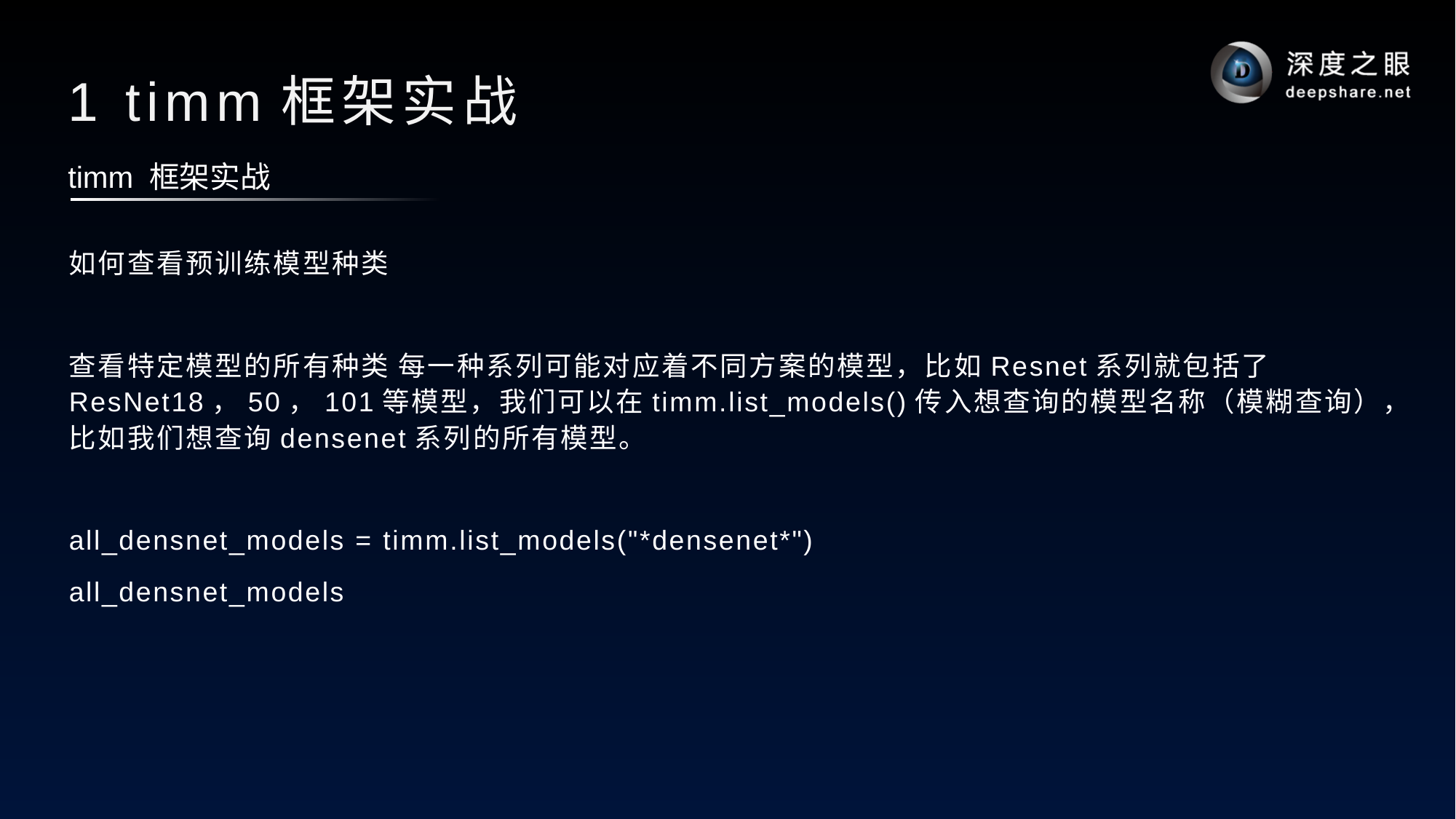

# 1 timm框架实战
timm 框架实战
如何查看预训练模型种类

查看特定模型的所有种类 每一种系列可能对应着不同方案的模型，比如Resnet系列就包括了ResNet18，50，101等模型，我们可以在timm.list_models()传入想查询的模型名称（模糊查询），比如我们想查询densenet系列的所有模型。

all_densnet_models = timm.list_models("*densenet*")
all_densnet_models